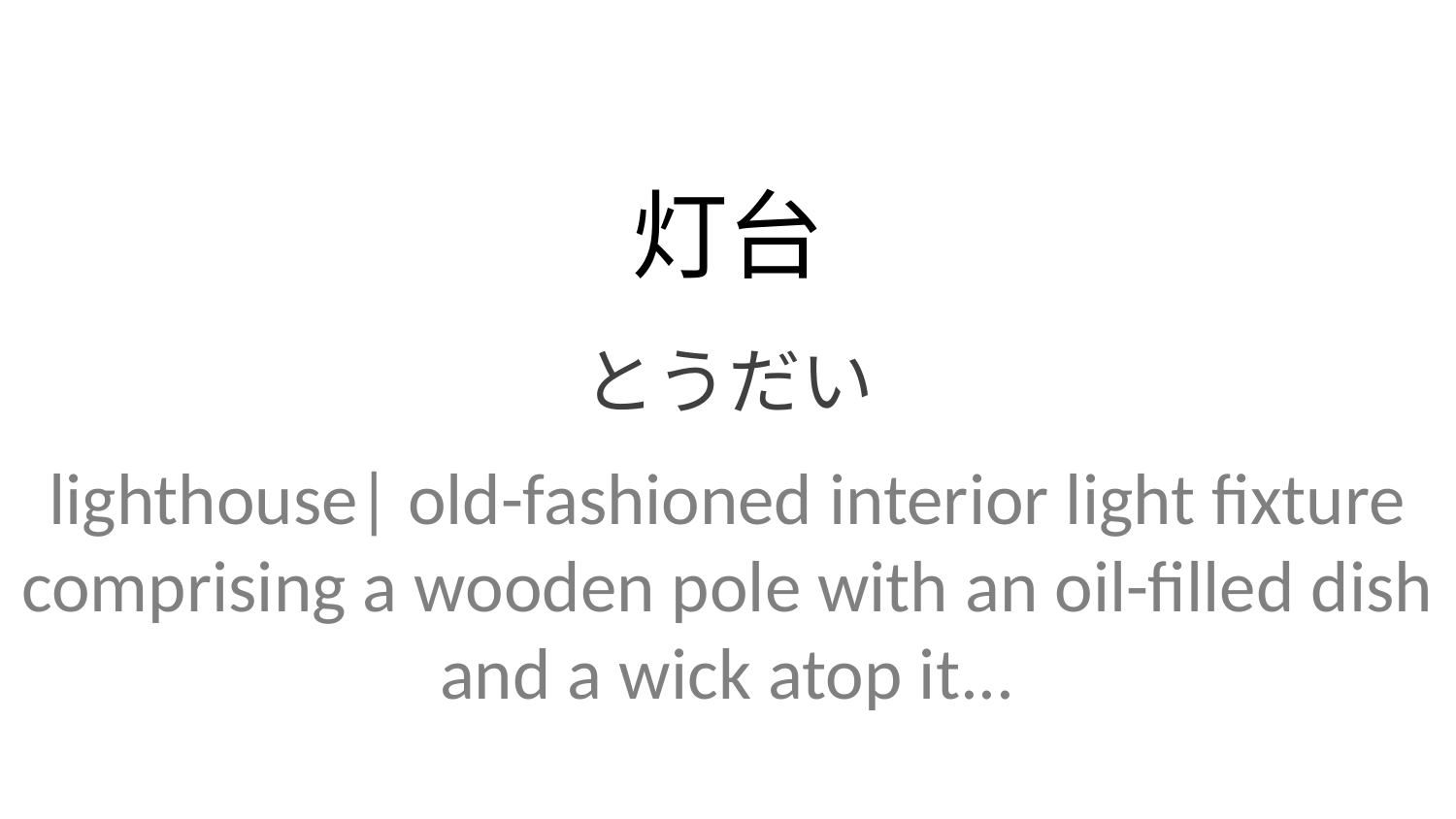

灯台

とうだい
lighthouse| old-fashioned interior light fixture comprising a wooden pole with an oil-filled dish and a wick atop it...